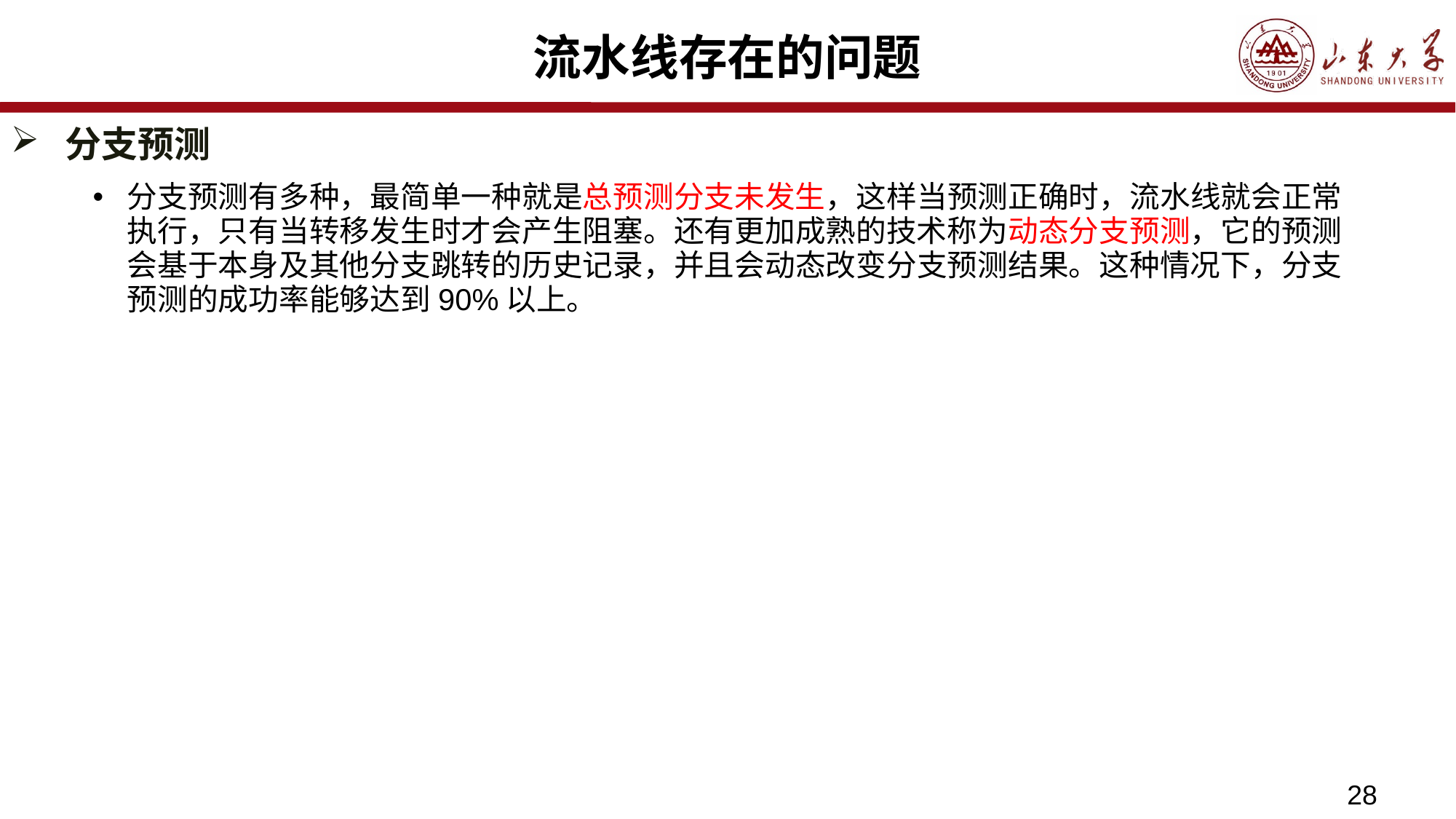

# 流水线存在的问题
分支预测
分支预测有多种，最简单一种就是总预测分支未发生，这样当预测正确时，流水线就会正常执行，只有当转移发生时才会产生阻塞。还有更加成熟的技术称为动态分支预测，它的预测会基于本身及其他分支跳转的历史记录，并且会动态改变分支预测结果。这种情况下，分支预测的成功率能够达到90%以上。
28